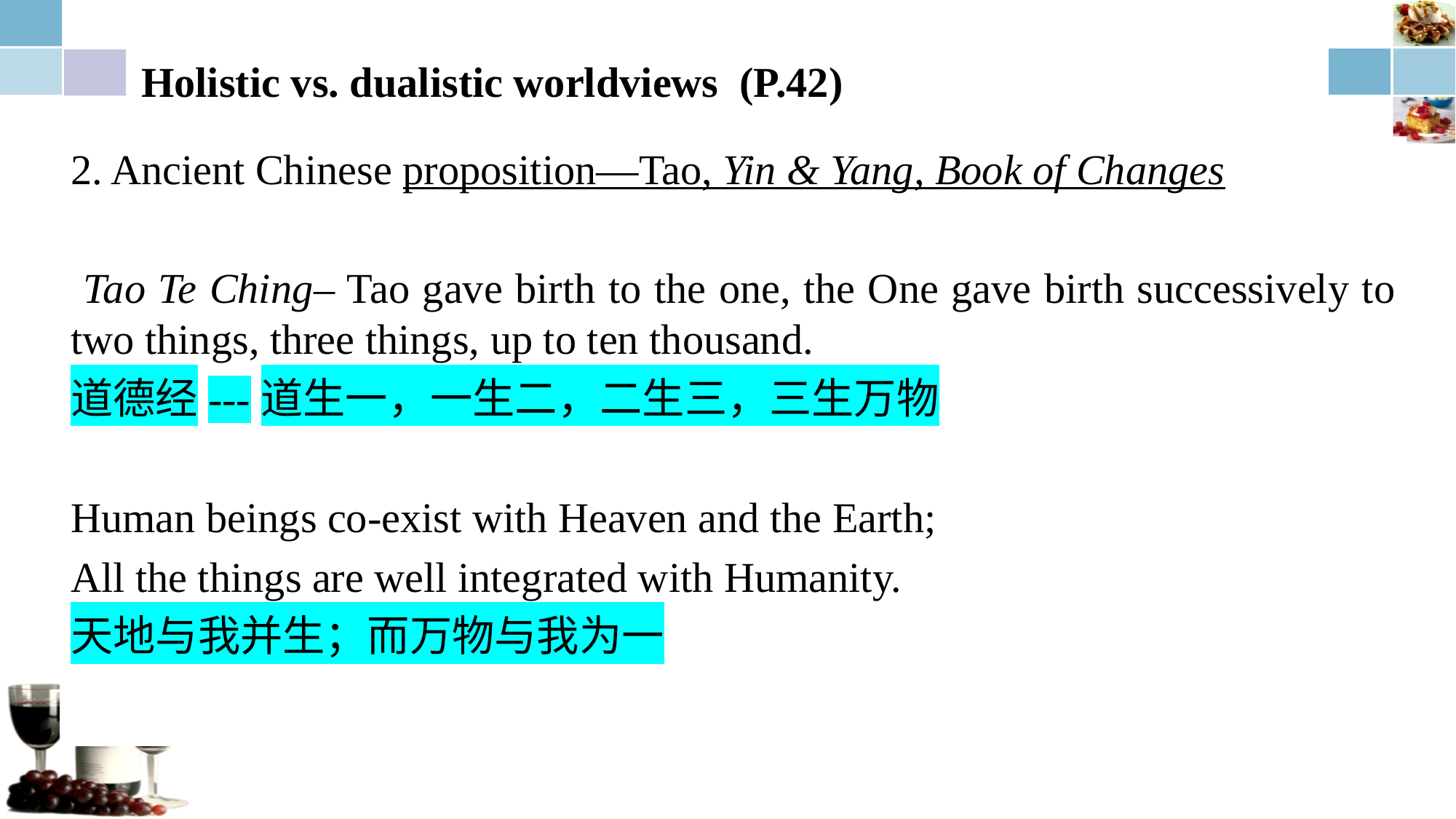

# Holistic vs. dualistic worldviews  (P.42)
2. Ancient Chinese proposition—Tao, Yin & Yang, Book of Changes

 Tao Te Ching– Tao gave birth to the one, the One gave birth successively to two things, three things, up to ten thousand.
道德经---道生一，一生二，二生三，三生万物

Human beings co-exist with Heaven and the Earth;
All the things are well integrated with Humanity.
天地与我并生；而万物与我为一